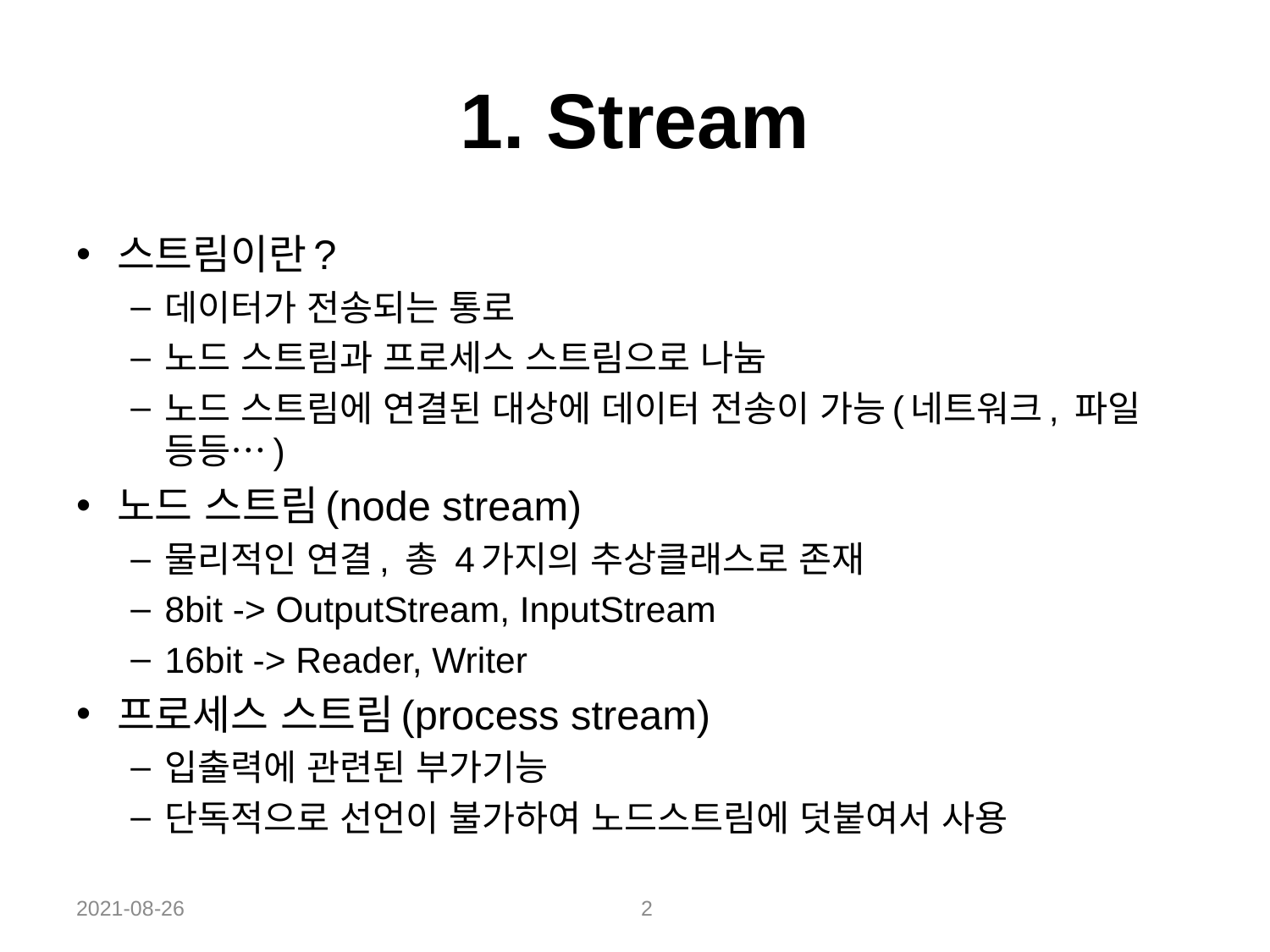

# 1. Stream
스트림이란?
데이터가 전송되는 통로
노드 스트림과 프로세스 스트림으로 나눔
노드 스트림에 연결된 대상에 데이터 전송이 가능(네트워크, 파일 등등…)
노드 스트림(node stream)
물리적인 연결, 총 4가지의 추상클래스로 존재
8bit -> OutputStream, InputStream
16bit -> Reader, Writer
프로세스 스트림(process stream)
입출력에 관련된 부가기능
단독적으로 선언이 불가하여 노드스트림에 덧붙여서 사용

2021-08-26
2